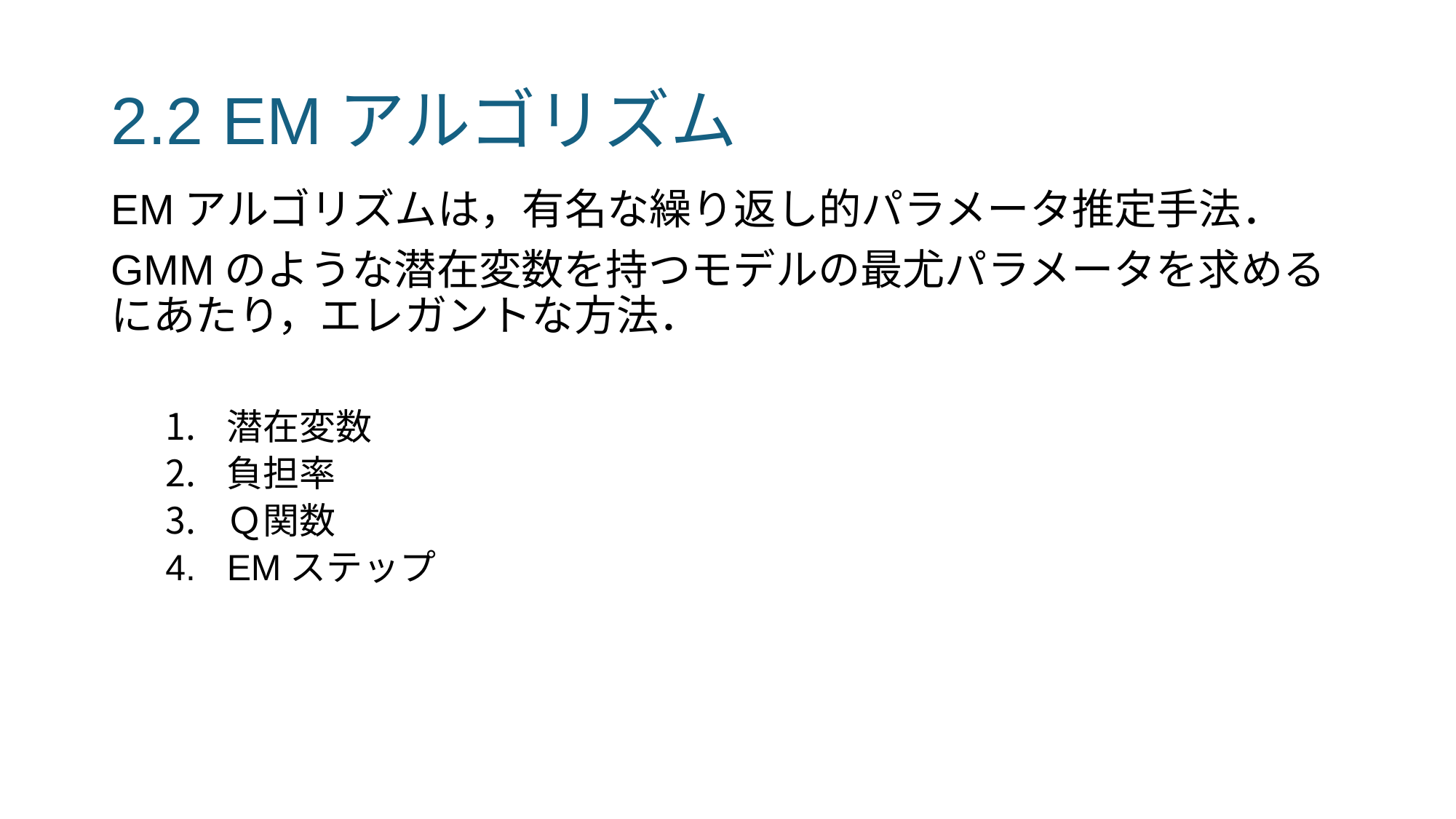

# 2.2 EMアルゴリズム
EMアルゴリズムは，有名な繰り返し的パラメータ推定手法．
GMMのような潜在変数を持つモデルの最尤パラメータを求めるにあたり，エレガントな方法．

潜在変数
負担率
Ｑ関数
EMステップ